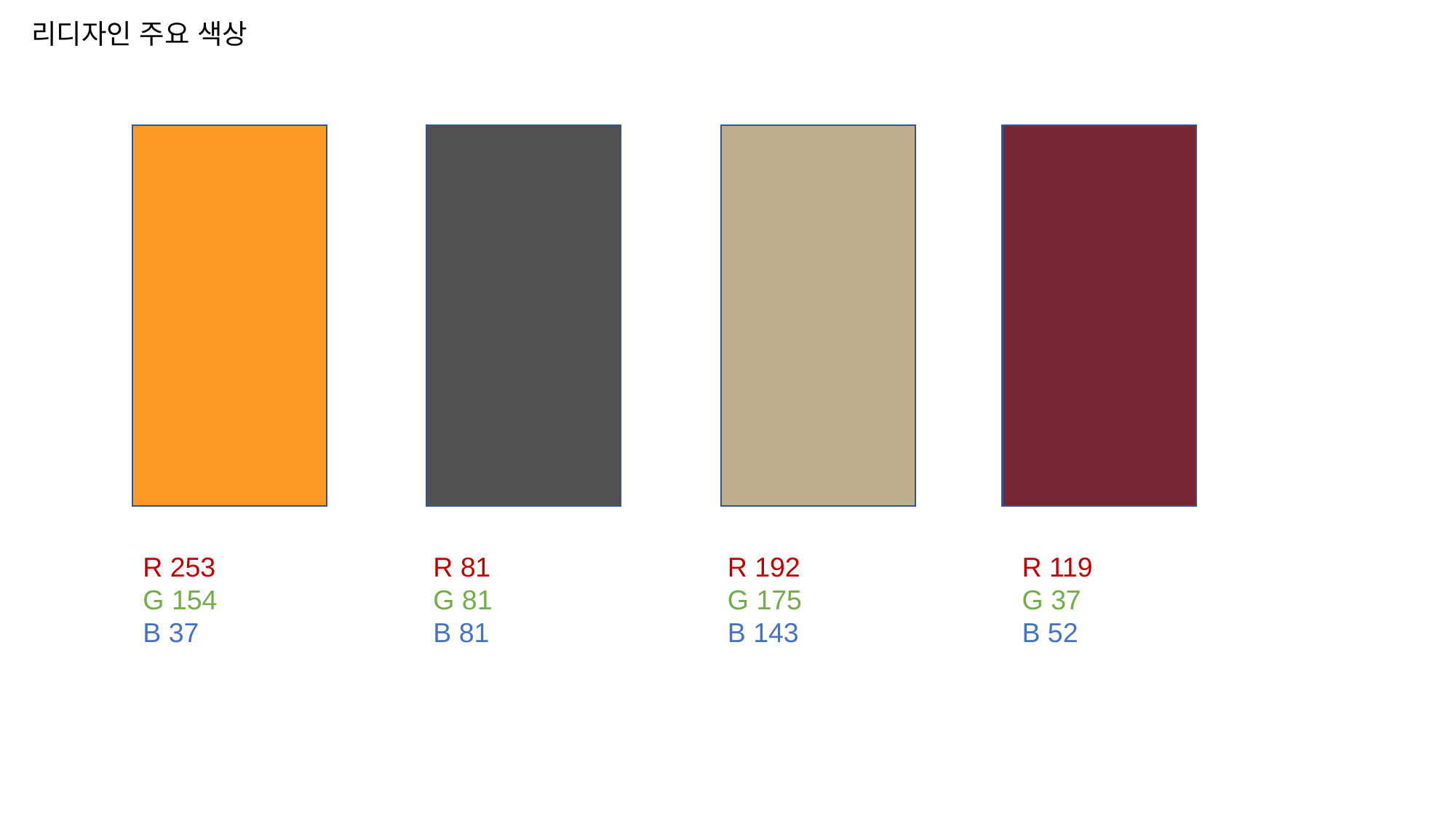

리디자인 주요 색상

R 253
G 154
B 37
R 81
G 81
B 81
R 192
G 175
B 143
R 119
G 37
B 52